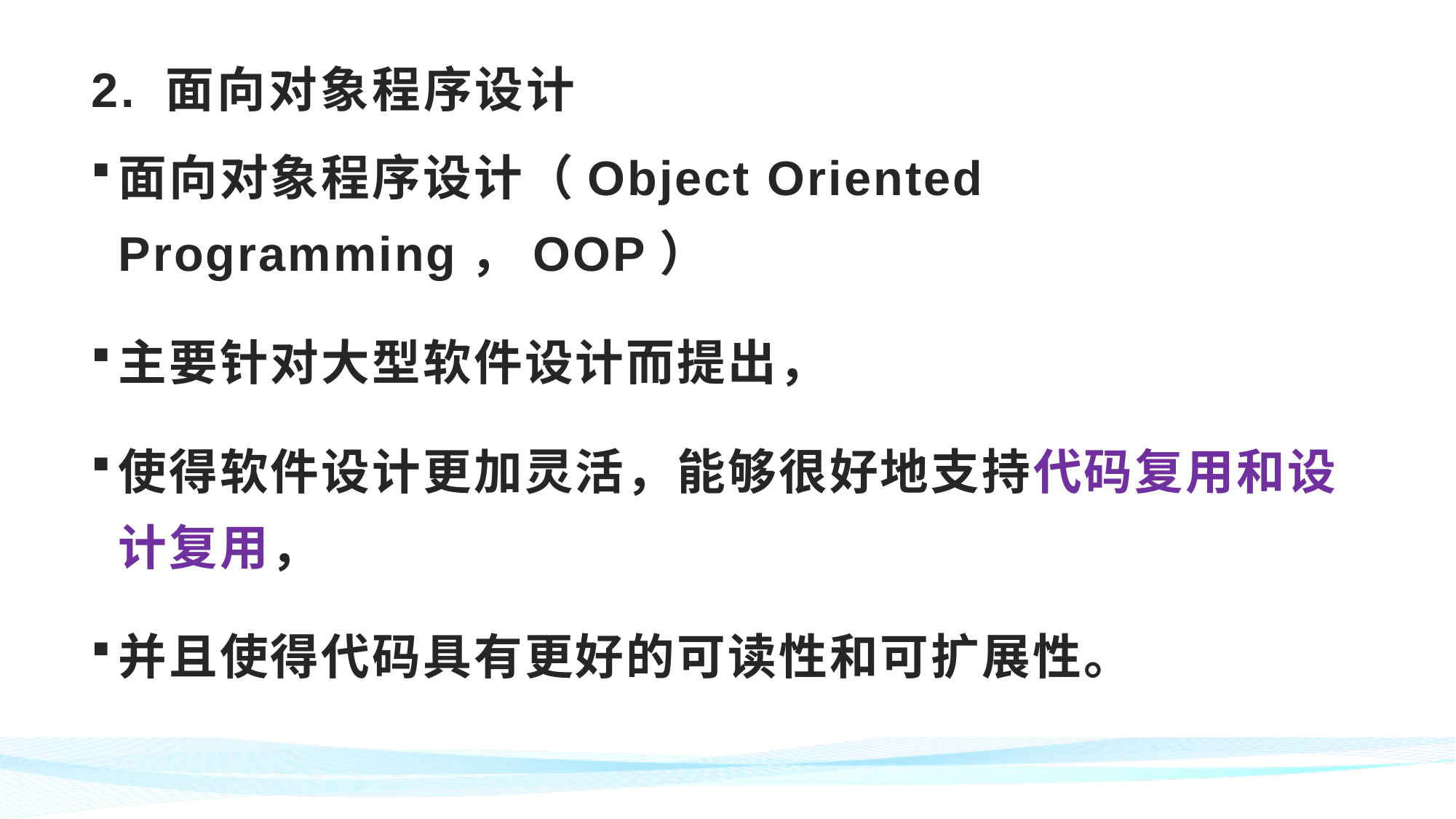

# 2. 面向对象程序设计
面向对象程序设计（Object Oriented Programming，OOP）
主要针对大型软件设计而提出，
使得软件设计更加灵活，能够很好地支持代码复用和设计复用，
并且使得代码具有更好的可读性和可扩展性。